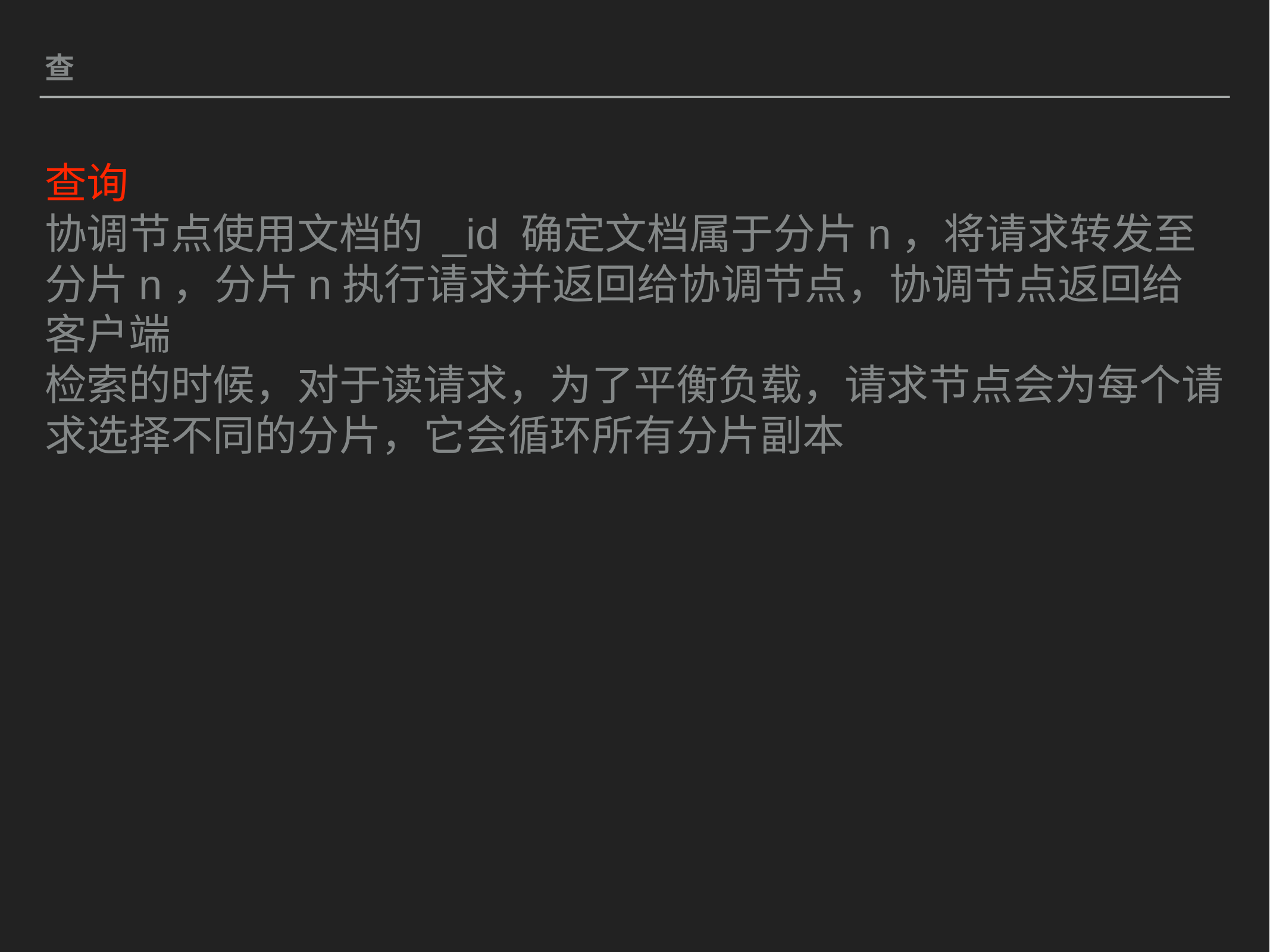

查
查询
协调节点使用文档的 _id 确定文档属于分片n，将请求转发至分片n，分片n执行请求并返回给协调节点，协调节点返回给客户端
检索的时候，对于读请求，为了平衡负载，请求节点会为每个请求选择不同的分片，它会循环所有分片副本